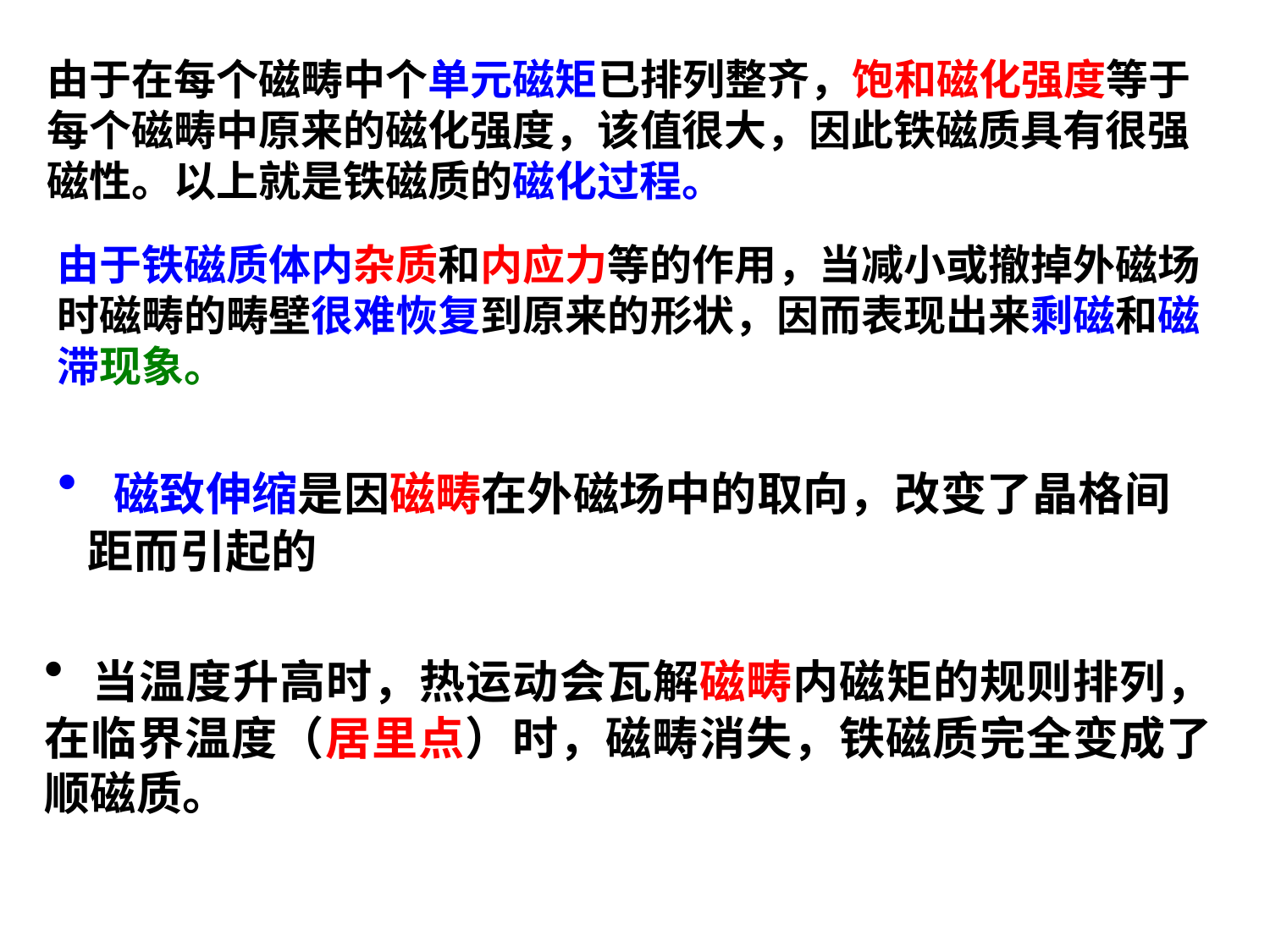

由于在每个磁畴中个单元磁矩已排列整齐，饱和磁化强度等于每个磁畴中原来的磁化强度，该值很大，因此铁磁质具有很强磁性。以上就是铁磁质的磁化过程。
由于铁磁质体内杂质和内应力等的作用，当减小或撤掉外磁场时磁畴的畴壁很难恢复到原来的形状，因而表现出来剩磁和磁滞现象。
# 磁致伸缩是因磁畴在外磁场中的取向，改变了晶格间距而引起的
 当温度升高时，热运动会瓦解磁畴内磁矩的规则排列，在临界温度（居里点）时，磁畴消失，铁磁质完全变成了顺磁质。